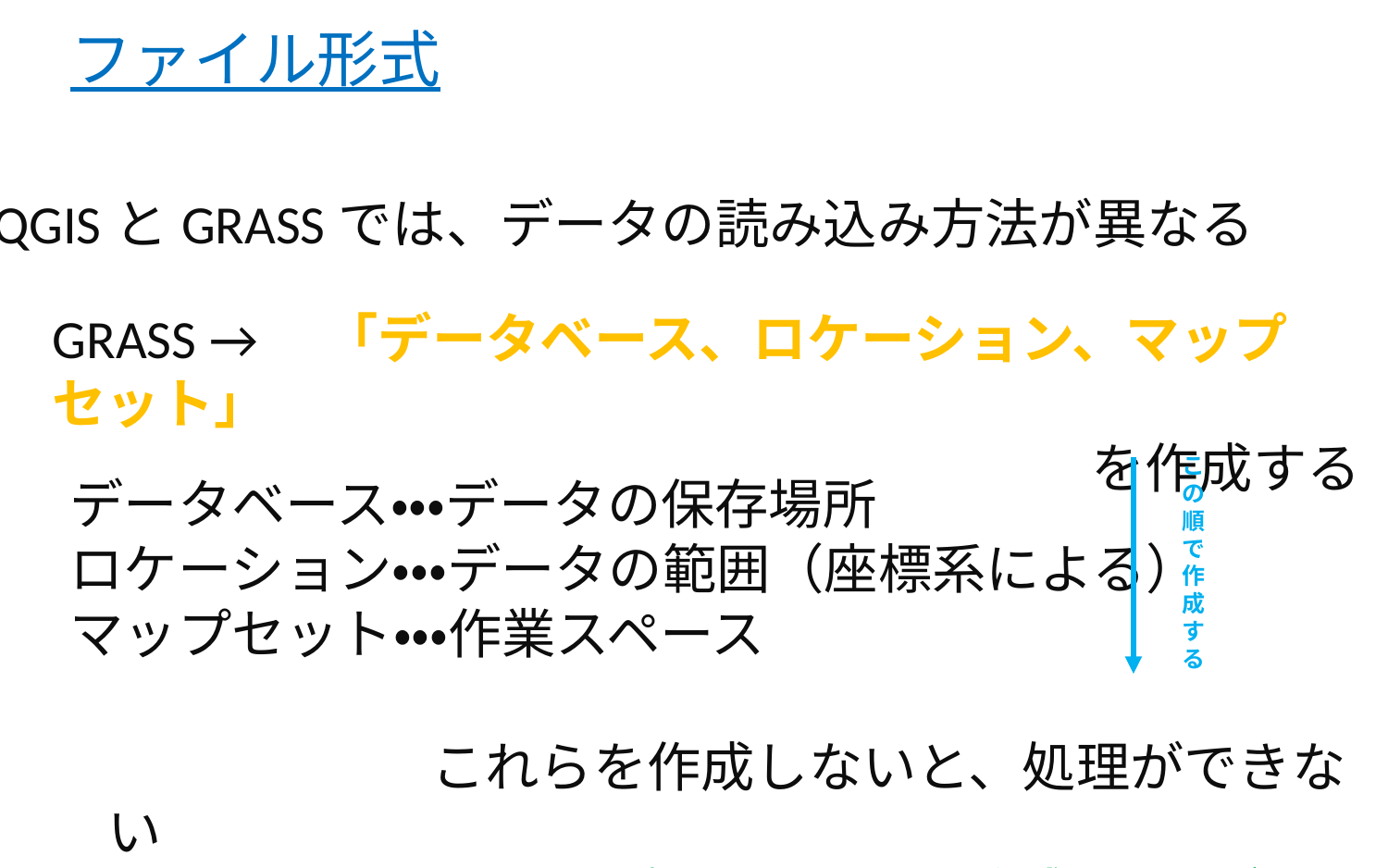

# ファイル形式
QGISとGRASSでは、データの読み込み方法が異なる
GRASS →　「データベース、ロケーション、マップセット」
　　を作成する
この順で作成する
データベース・・・データの保存場所
ロケーション・・・データの範囲（座標系による）
マップセット・・・作業スペース
　　　　　　これらを作成しないと、処理ができない
※マップセットは、QGISで作成することができる